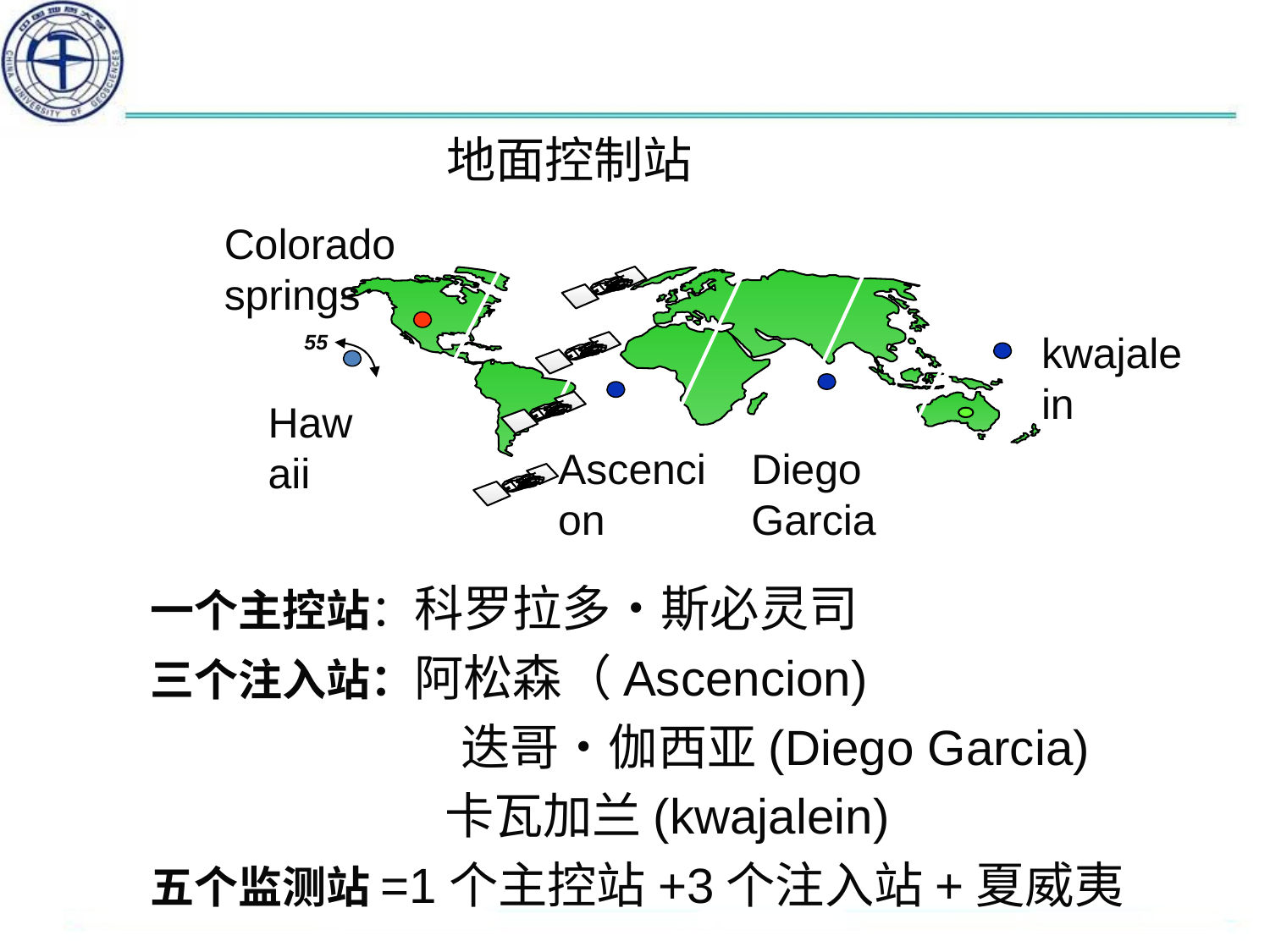

#
地面控制站
Colorado springs

55

kwajalein

Hawaii
Diego Garcia
Ascencion
一个主控站：科罗拉多•斯必灵司
三个注入站：阿松森（Ascencion)
    	  	    迭哥•伽西亚(Diego Garcia)
		   卡瓦加兰(kwajalein)
五个监测站=1个主控站+3个注入站+夏威夷